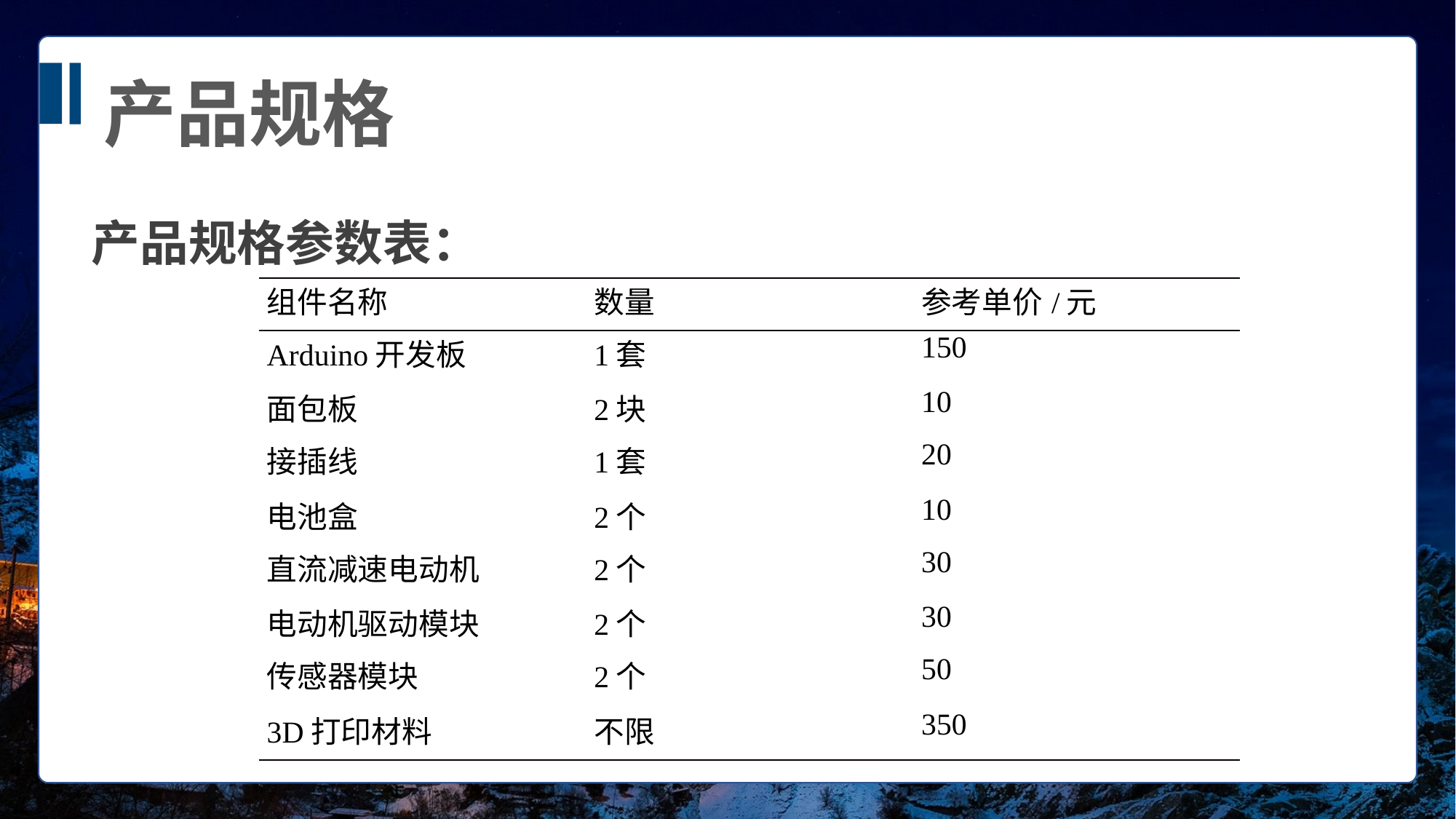

产品规格
产品规格参数表：

| 组件名称 | 数量 | 参考单价/元 |
| --- | --- | --- |
| Arduino开发板 | 1套 | 150 |
| 面包板 | 2块 | 10 |
| 接插线 | 1套 | 20 |
| 电池盒 | 2个 | 10 |
| 直流减速电动机 | 2个 | 30 |
| 电动机驱动模块 | 2个 | 30 |
| 传感器模块 | 2个 | 50 |
| 3D打印材料 | 不限 | 350 |